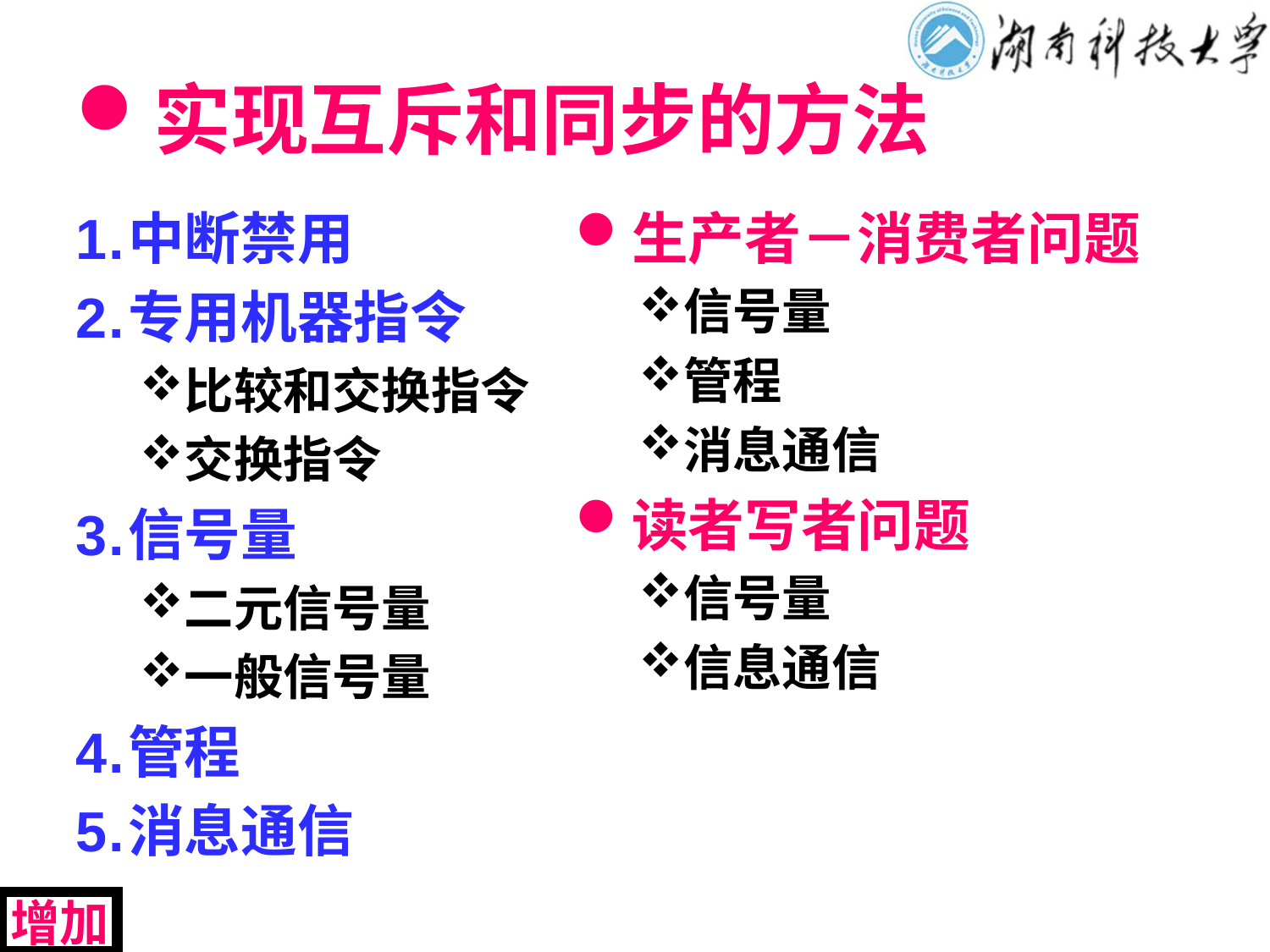

# 实现互斥和同步的方法
中断禁用
专用机器指令
比较和交换指令
交换指令
信号量
二元信号量
一般信号量
管程
消息通信

生产者－消费者问题
信号量
管程
消息通信
读者写者问题
信号量
信息通信

增加